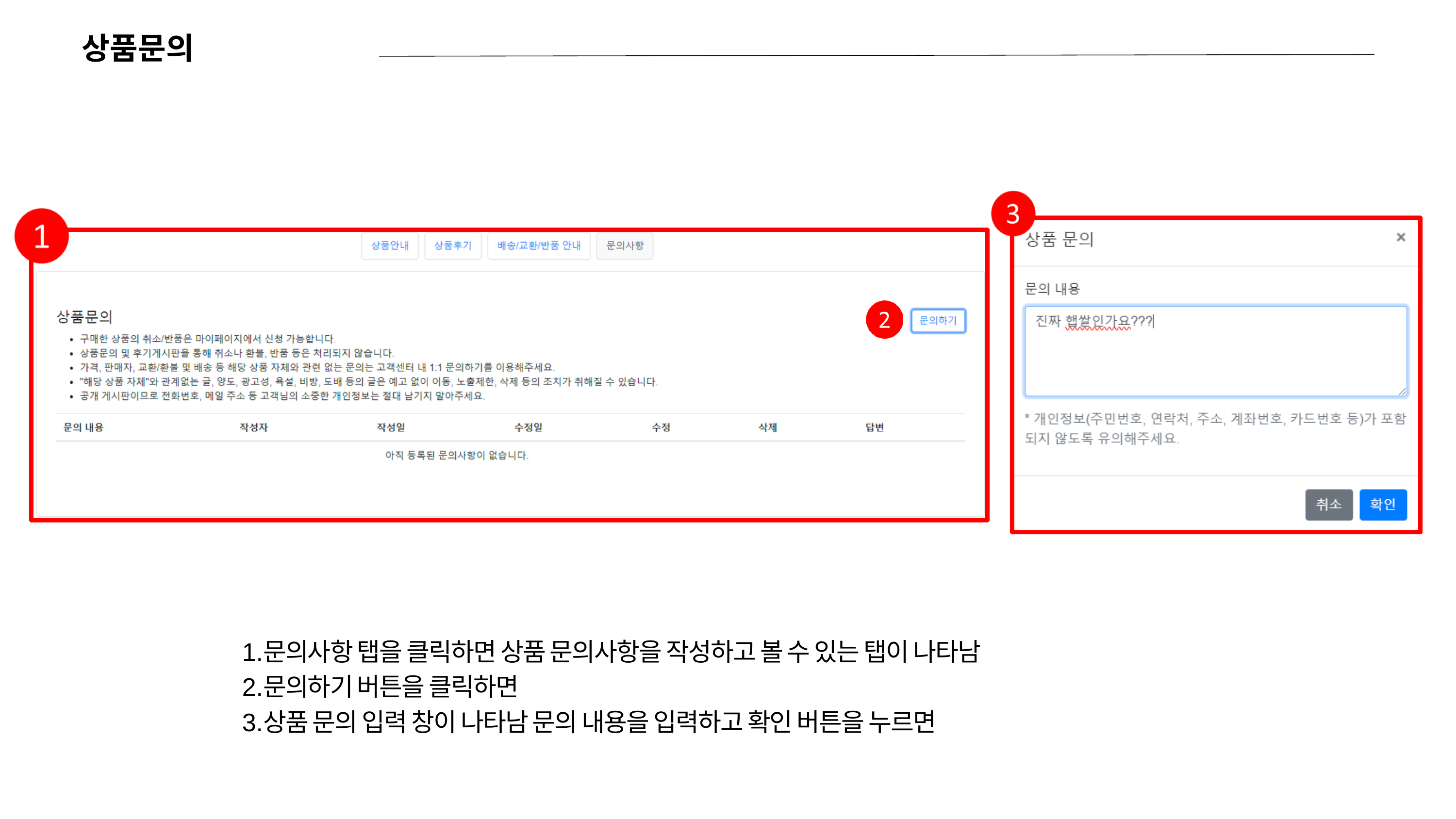

상품문의

문의사항 탭을 클릭하면 상품 문의사항을 작성하고 볼 수 있는 탭이 나타남
문의하기 버튼을 클릭하면
상품 문의 입력 창이 나타남 문의 내용을 입력하고 확인 버튼을 누르면